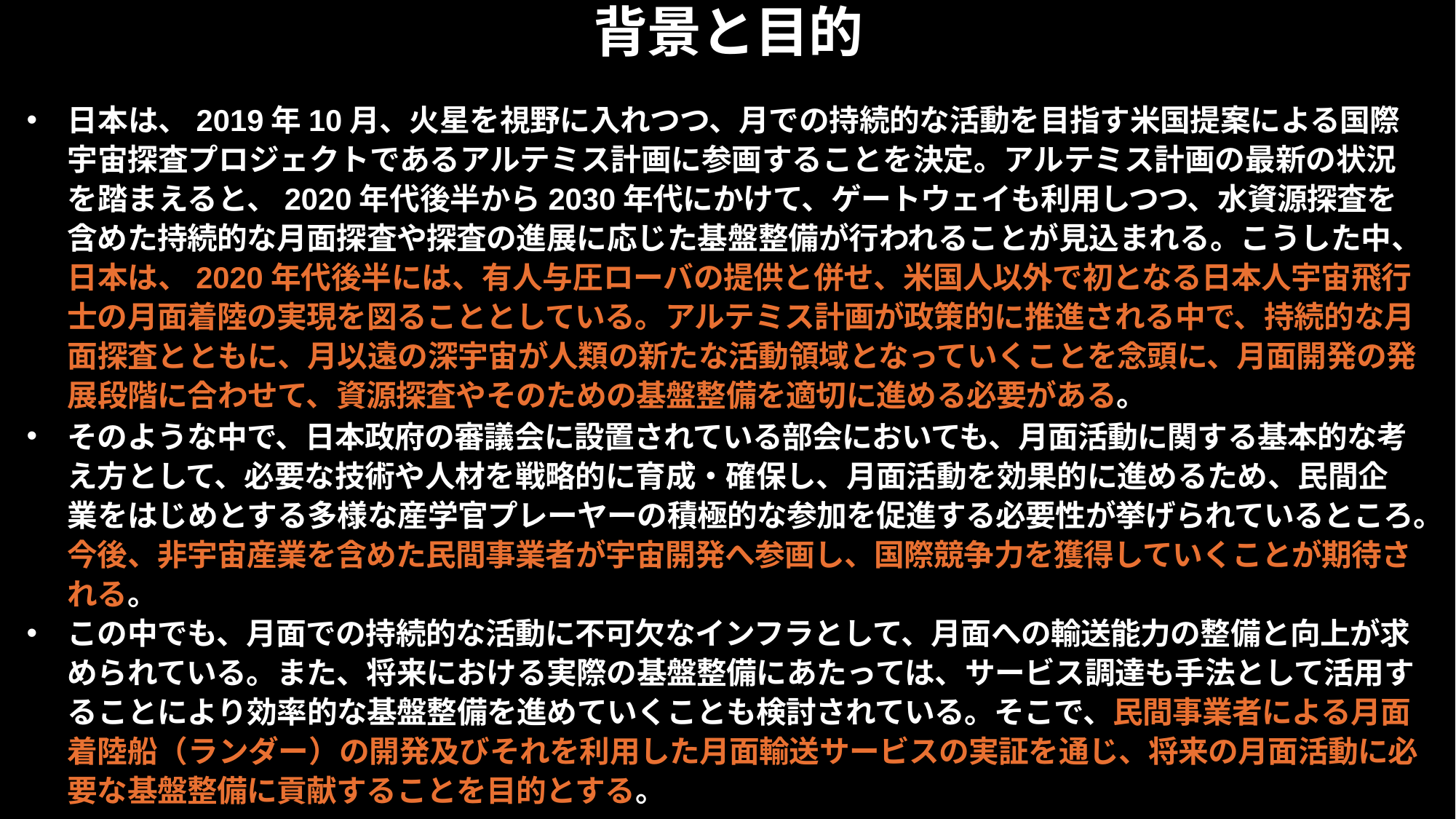

背景と目的
日本は、2019年10月、火星を視野に入れつつ、月での持続的な活動を目指す米国提案による国際宇宙探査プロジェクトであるアルテミス計画に参画することを決定。アルテミス計画の最新の状況を踏まえると、2020年代後半から2030年代にかけて、ゲートウェイも利用しつつ、水資源探査を含めた持続的な月面探査や探査の進展に応じた基盤整備が行われることが見込まれる。こうした中、日本は、2020年代後半には、有人与圧ローバの提供と併せ、米国人以外で初となる日本人宇宙飛行士の月面着陸の実現を図ることとしている。アルテミス計画が政策的に推進される中で、持続的な月面探査とともに、月以遠の深宇宙が人類の新たな活動領域となっていくことを念頭に、月面開発の発展段階に合わせて、資源探査やそのための基盤整備を適切に進める必要がある。
そのような中で、日本政府の審議会に設置されている部会においても、月面活動に関する基本的な考え方として、必要な技術や人材を戦略的に育成・確保し、月面活動を効果的に進めるため、民間企業をはじめとする多様な産学官プレーヤーの積極的な参加を促進する必要性が挙げられているところ。今後、非宇宙産業を含めた民間事業者が宇宙開発へ参画し、国際競争力を獲得していくことが期待される。
この中でも、月面での持続的な活動に不可欠なインフラとして、月面への輸送能力の整備と向上が求められている。また、将来における実際の基盤整備にあたっては、サービス調達も手法として活用することにより効率的な基盤整備を進めていくことも検討されている。そこで、民間事業者による月面着陸船（ランダー）の開発及びそれを利用した月面輸送サービスの実証を通じ、将来の月面活動に必要な基盤整備に貢献することを目的とする。